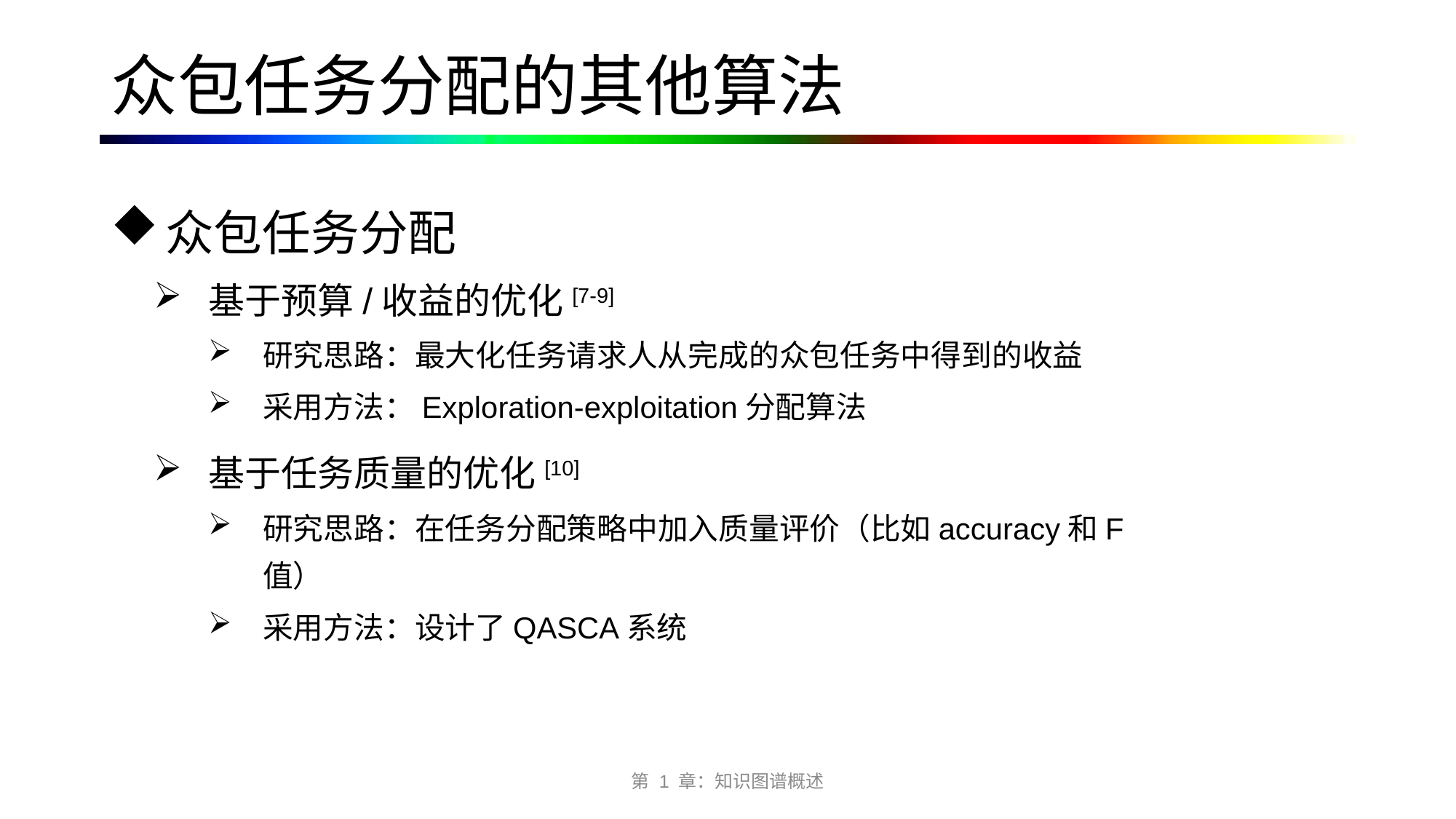

# 众包任务分配的其他算法
众包任务分配
基于预算/收益的优化[7-9]
研究思路：最大化任务请求人从完成的众包任务中得到的收益
采用方法：Exploration-exploitation分配算法
基于任务质量的优化[10]
研究思路：在任务分配策略中加入质量评价（比如accuracy和F值）
采用方法：设计了QASCA系统

第 1 章：知识图谱概述
29